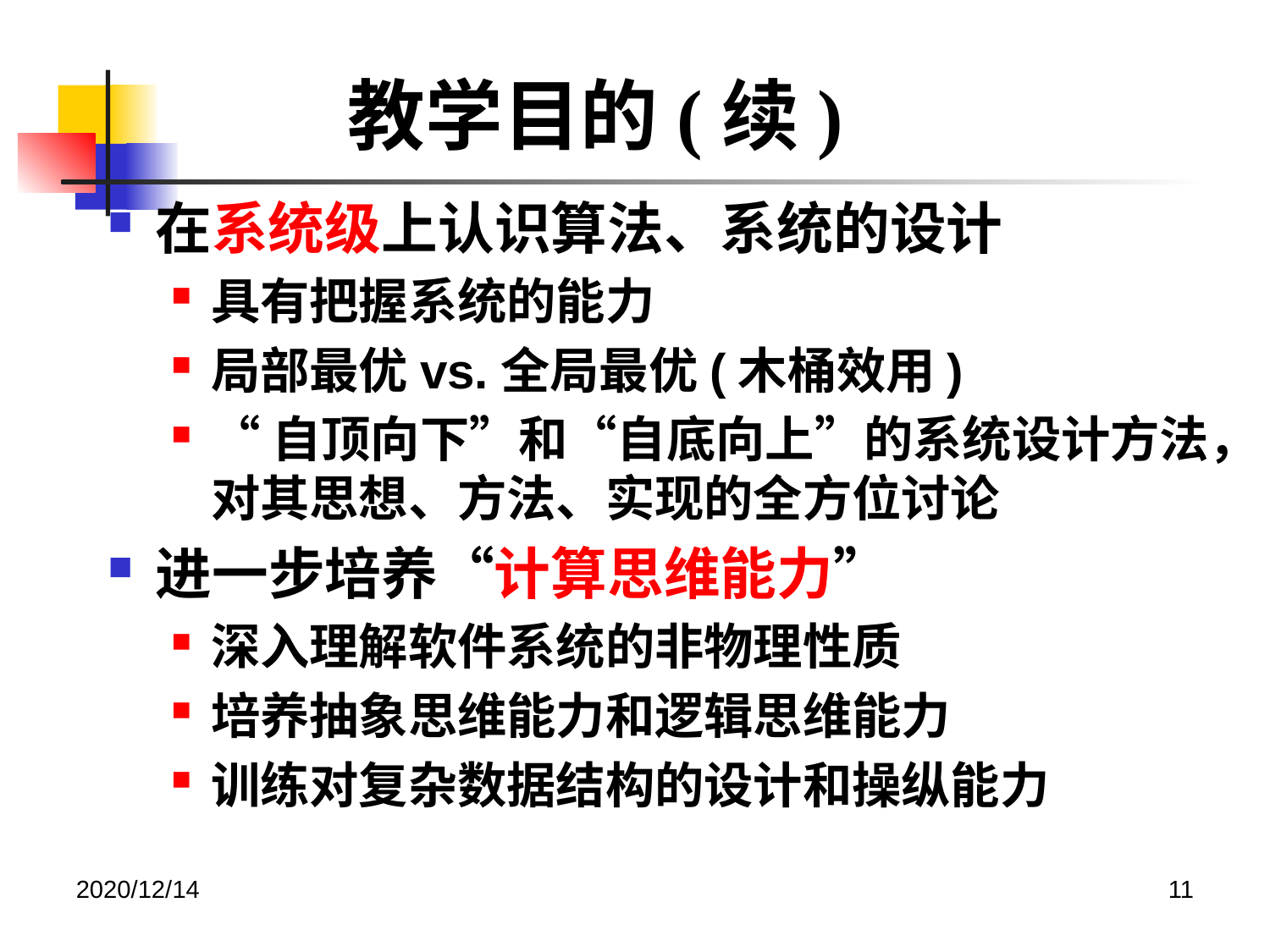

# 教学目的(续)
在系统级上认识算法、系统的设计
具有把握系统的能力
局部最优vs.全局最优(木桶效用)
“自顶向下”和“自底向上”的系统设计方法，对其思想、方法、实现的全方位讨论
进一步培养“计算思维能力”
深入理解软件系统的非物理性质
培养抽象思维能力和逻辑思维能力
训练对复杂数据结构的设计和操纵能力
2020/12/14
11